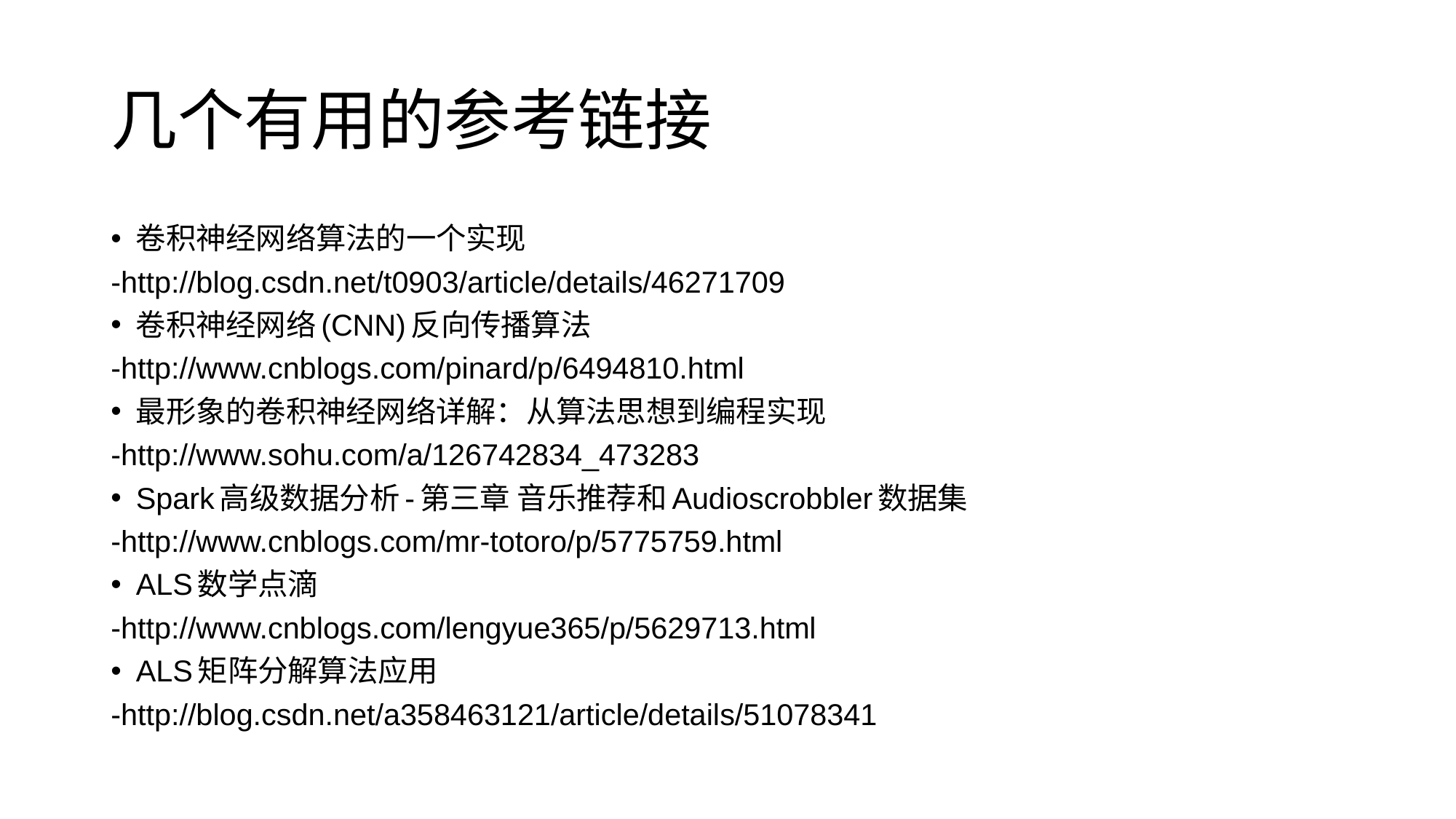

# 几个有用的参考链接
卷积神经网络算法的一个实现
-http://blog.csdn.net/t0903/article/details/46271709
卷积神经网络(CNN)反向传播算法
-http://www.cnblogs.com/pinard/p/6494810.html
最形象的卷积神经网络详解：从算法思想到编程实现
-http://www.sohu.com/a/126742834_473283
Spark高级数据分析-第三章 音乐推荐和Audioscrobbler数据集
-http://www.cnblogs.com/mr-totoro/p/5775759.html
ALS数学点滴
-http://www.cnblogs.com/lengyue365/p/5629713.html
ALS矩阵分解算法应用
-http://blog.csdn.net/a358463121/article/details/51078341